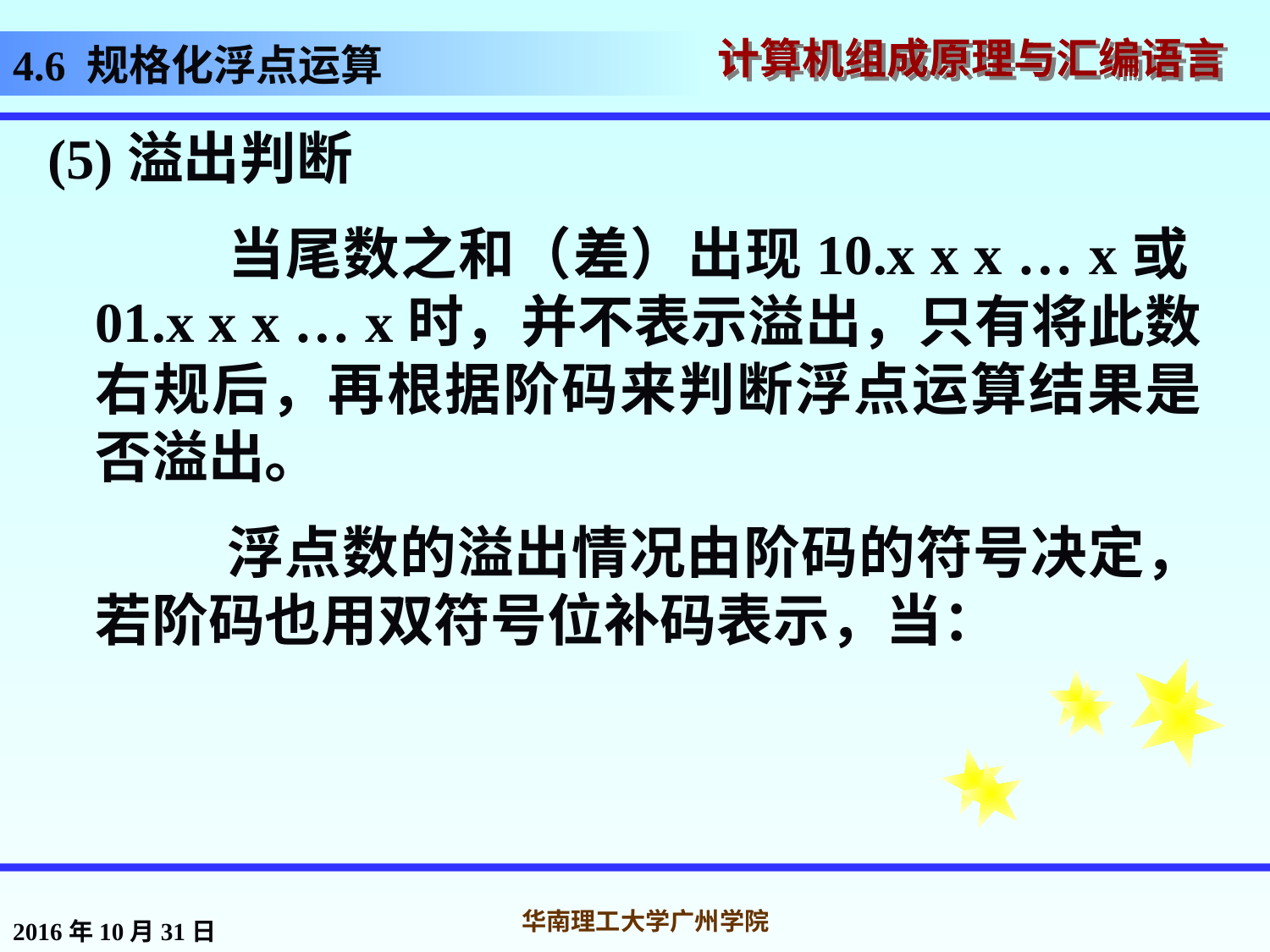

# 4.6 规格化浮点运算
(5)溢出判断
            当尾数之和（差）出现10.x x x … x或01.x x x … x时，并不表示溢出，只有将此数右规后，再根据阶码来判断浮点运算结果是否溢出。
            浮点数的溢出情况由阶码的符号决定，若阶码也用双符号位补码表示，当：
2016年10月31日
华南理工大学广州学院